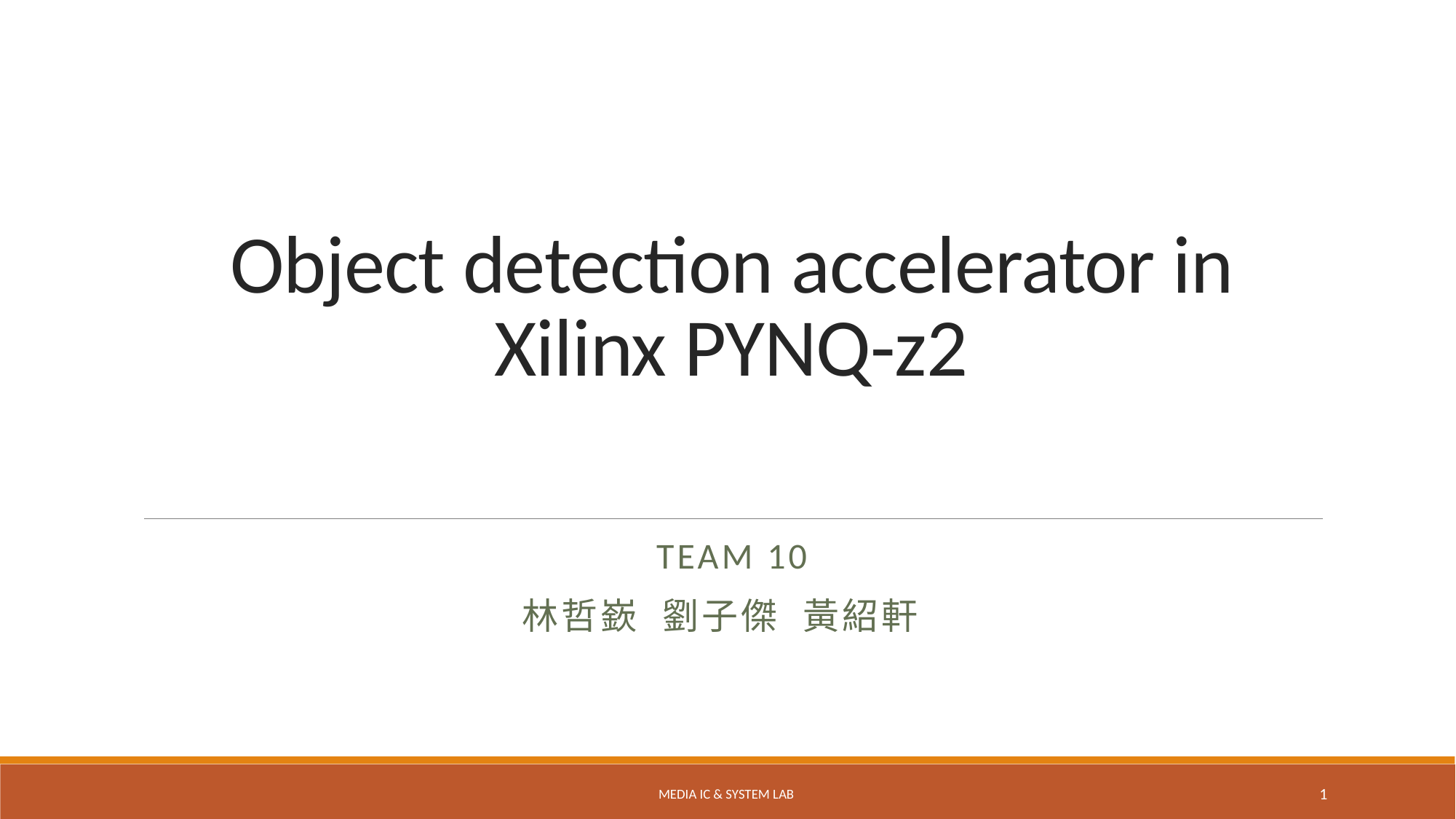

# Object detection accelerator in Xilinx PYNQ-z2
Team 10
林哲嶔  劉子傑  黃紹軒
Media IC & System Lab
1